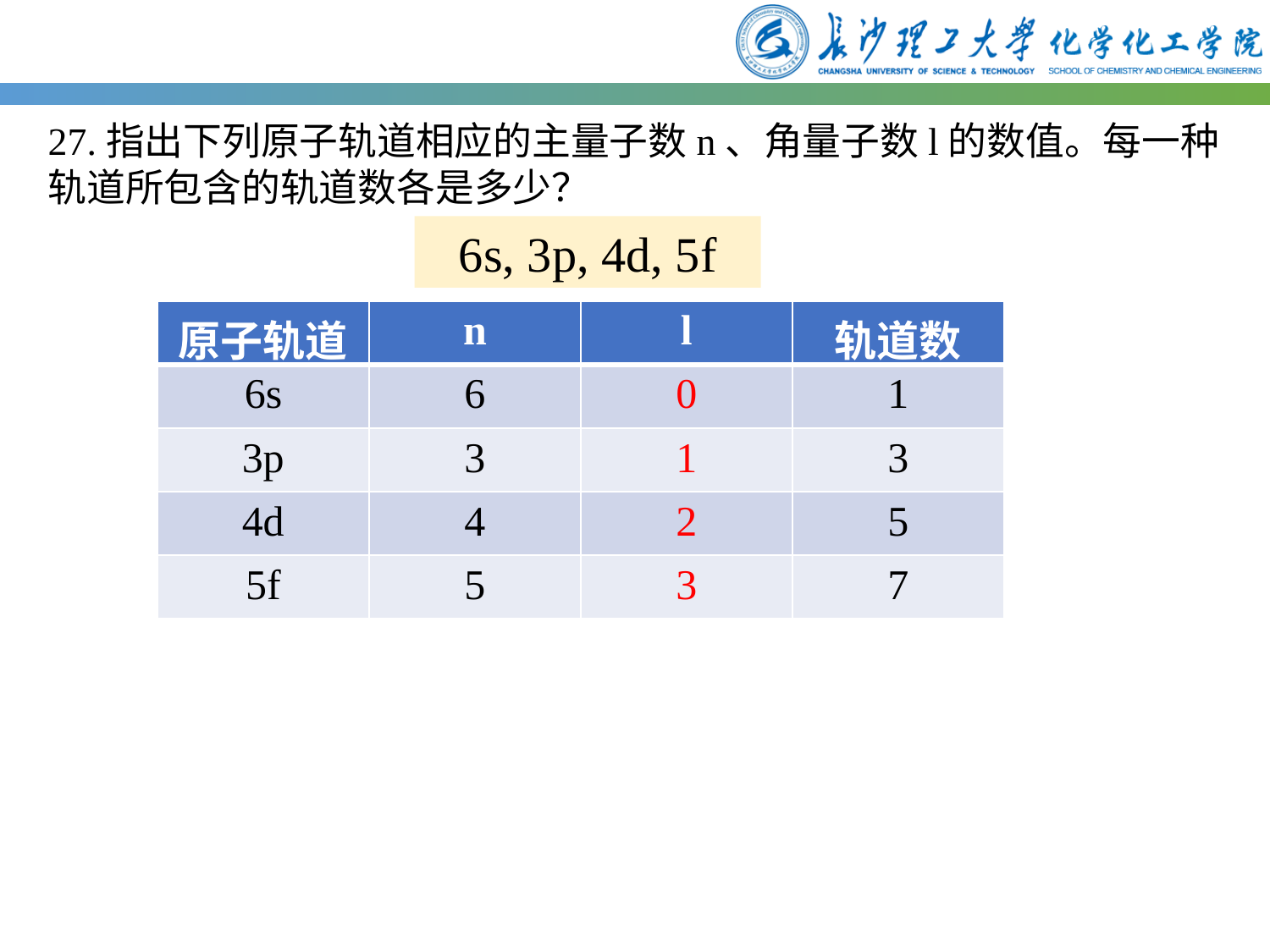

27.指出下列原子轨道相应的主量子数n、角量子数l的数值。每一种轨道所包含的轨道数各是多少？
6s, 3p, 4d, 5f
| 原子轨道 | n | l | 轨道数 |
| --- | --- | --- | --- |
| 6s | 6 | 0 | 1 |
| 3p | 3 | 1 | 3 |
| 4d | 4 | 2 | 5 |
| 5f | 5 | 3 | 7 |

50